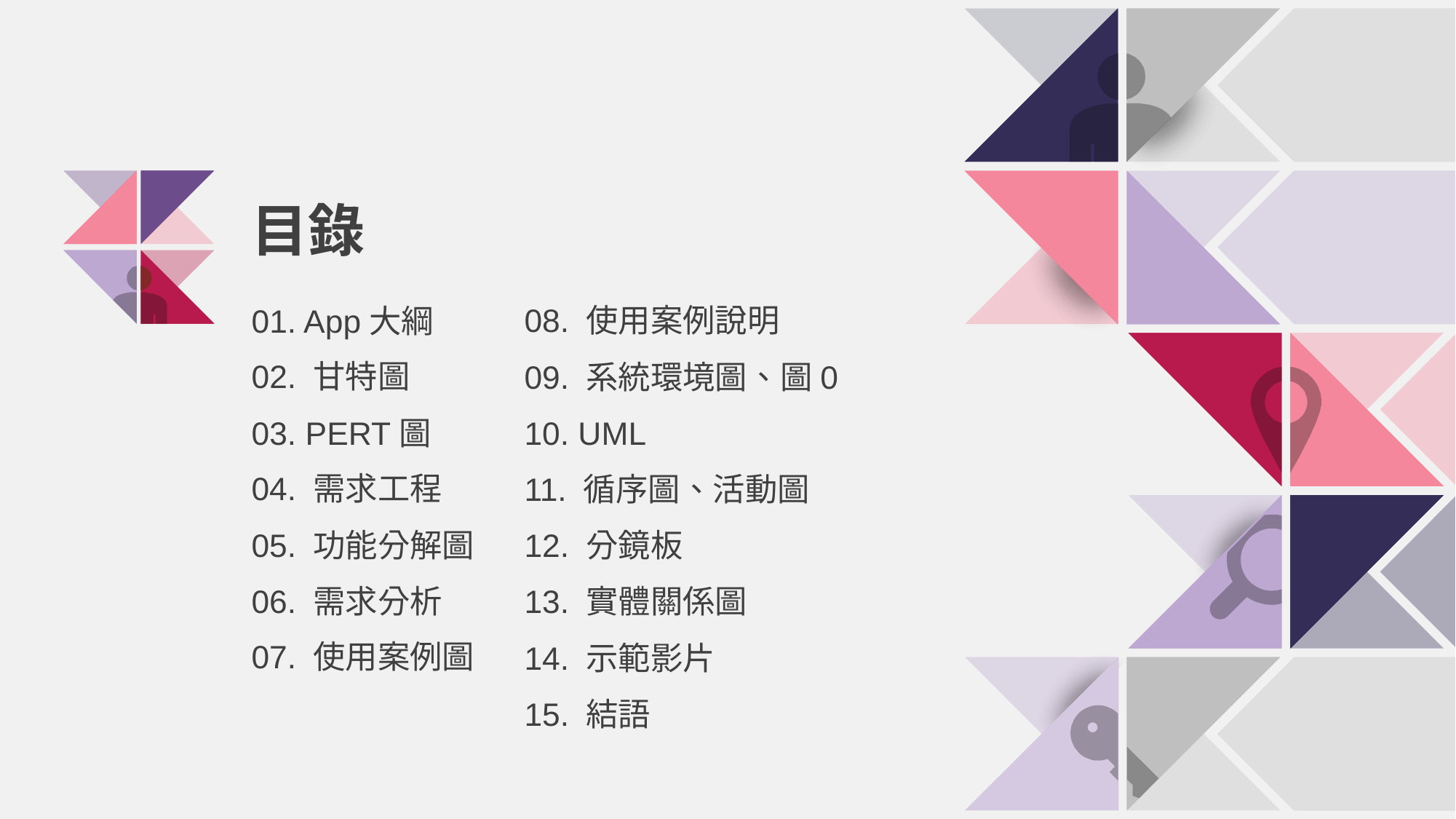

目錄
01. App大綱
08. 使用案例說明
02. 甘特圖
09. 系統環境圖、圖0
03. PERT圖
10. UML
04. 需求工程
11. 循序圖、活動圖
05. 功能分解圖
12. 分鏡板
06. 需求分析
13. 實體關係圖
07. 使用案例圖
14. 示範影片
15. 結語